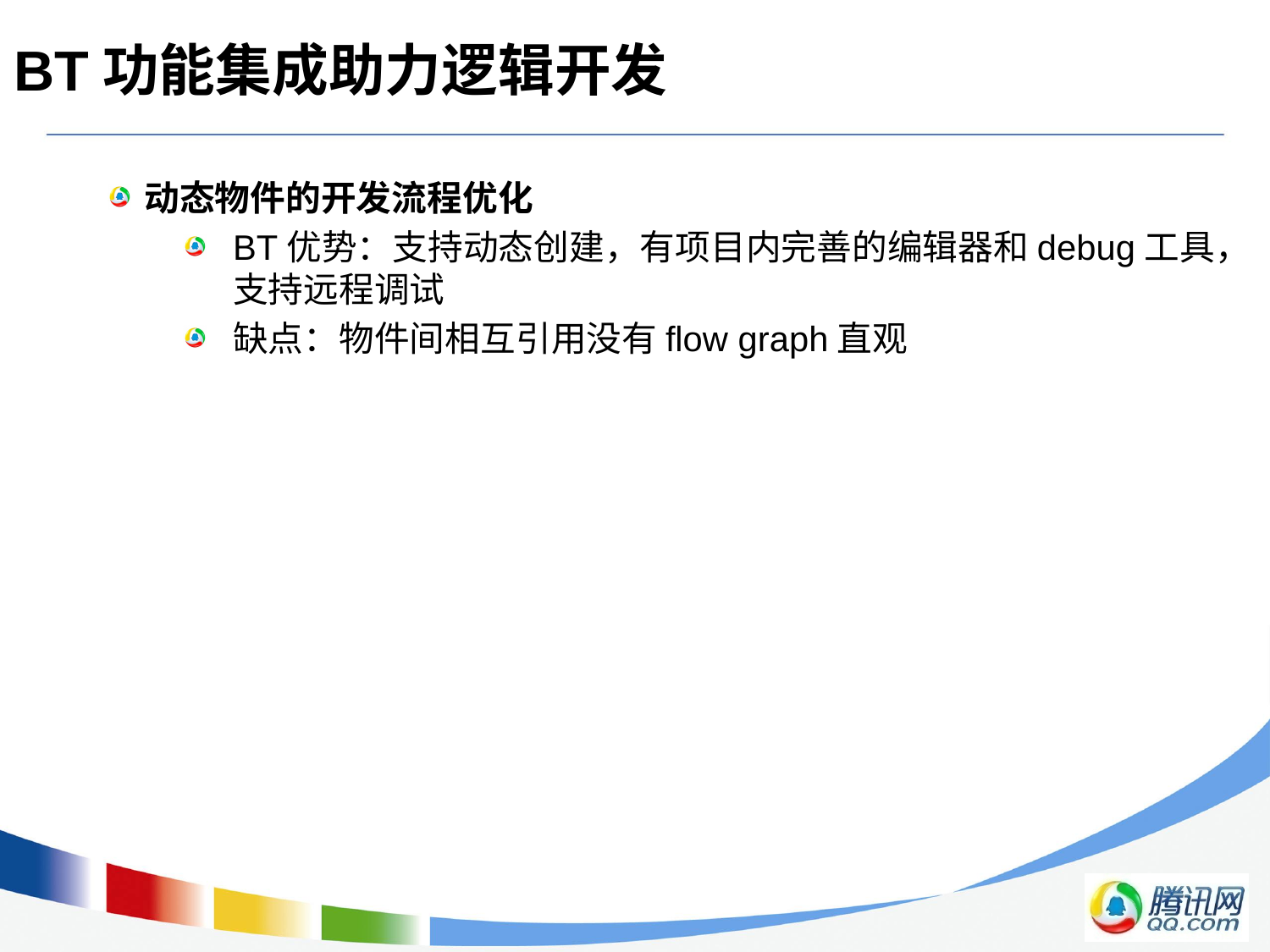

# BT功能集成助力逻辑开发
动态物件的开发流程优化
BT优势：支持动态创建，有项目内完善的编辑器和debug工具，支持远程调试
缺点：物件间相互引用没有flow graph直观